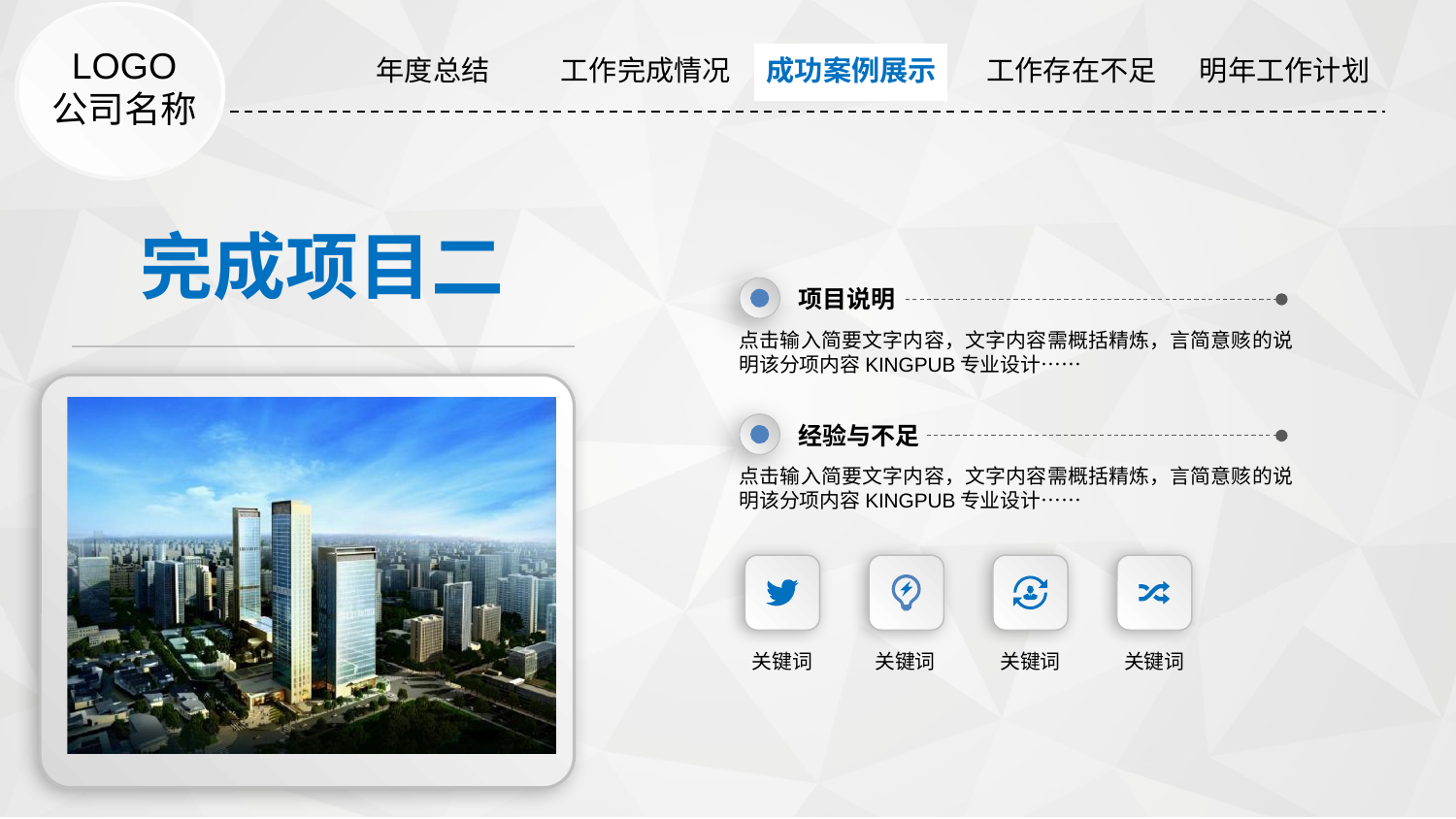

| 年度总结 | 工作完成情况 | 成功项目展示 | 工作存在不足 | 明年工作计划 |
| --- | --- | --- | --- | --- |

成功案例展示
LOGO
公司名称
完成项目二

项目说明
点击输入简要文字内容，文字内容需概括精炼，言简意赅的说明该分项内容KINGPUB专业设计……

经验与不足
点击输入简要文字内容，文字内容需概括精炼，言简意赅的说明该分项内容KINGPUB专业设计……

关键词
关键词
关键词
关键词